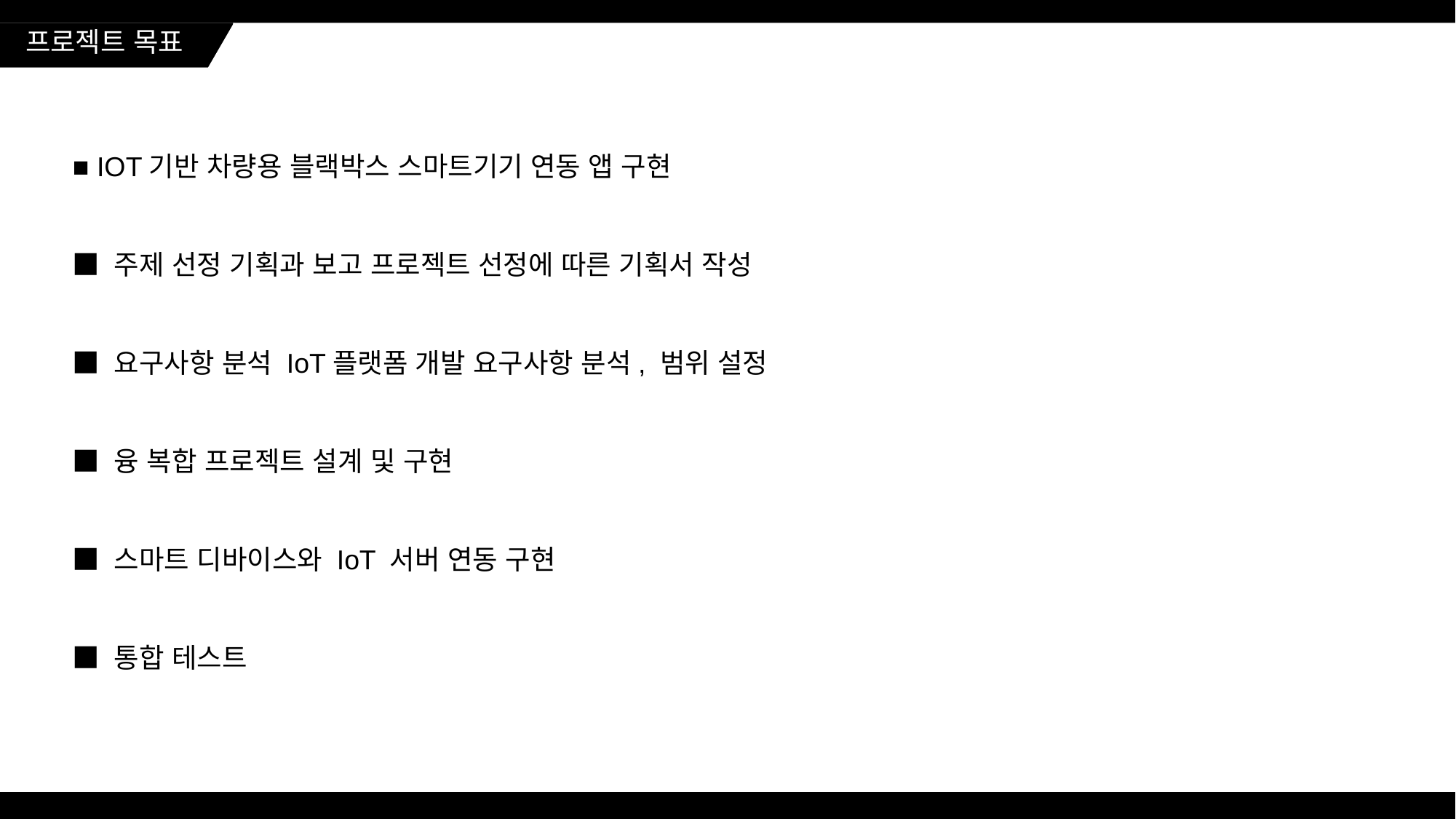

프로젝트 목표

■ IOT기반 차량용 블랙박스 스마트기기 연동 앱 구현

■ 주제 선정 기획과 보고 프로젝트 선정에 따른 기획서 작성

■ 요구사항 분석 IoT플랫폼 개발 요구사항 분석, 범위 설정

■ 융 복합 프로젝트 설계 및 구현

■ 스마트 디바이스와 IoT 서버 연동 구현

■ 통합 테스트